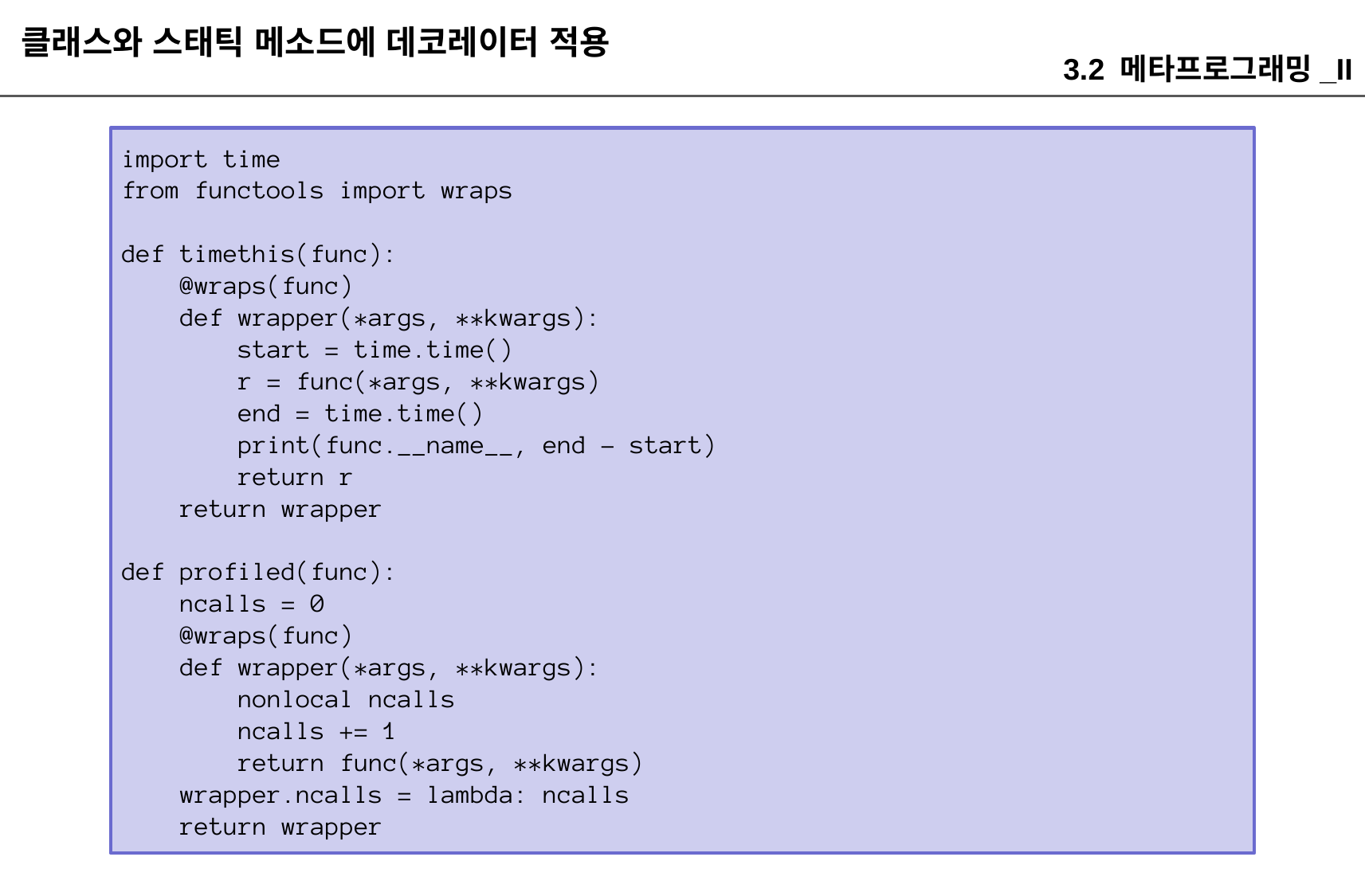

클래스와 스태틱 메소드에 데코레이터 적용
3.2 메타프로그래밍_II
import time
from functools import wraps

def timethis(func):
    @wraps(func)
    def wrapper(*args, **kwargs):
        start = time.time()
        r = func(*args, **kwargs)
        end = time.time()
        print(func.__name__, end - start)
        return r
    return wrapper

def profiled(func):
    ncalls = 0
    @wraps(func)
    def wrapper(*args, **kwargs):
        nonlocal ncalls
        ncalls += 1
        return func(*args, **kwargs)
    wrapper.ncalls = lambda: ncalls
    return wrapper